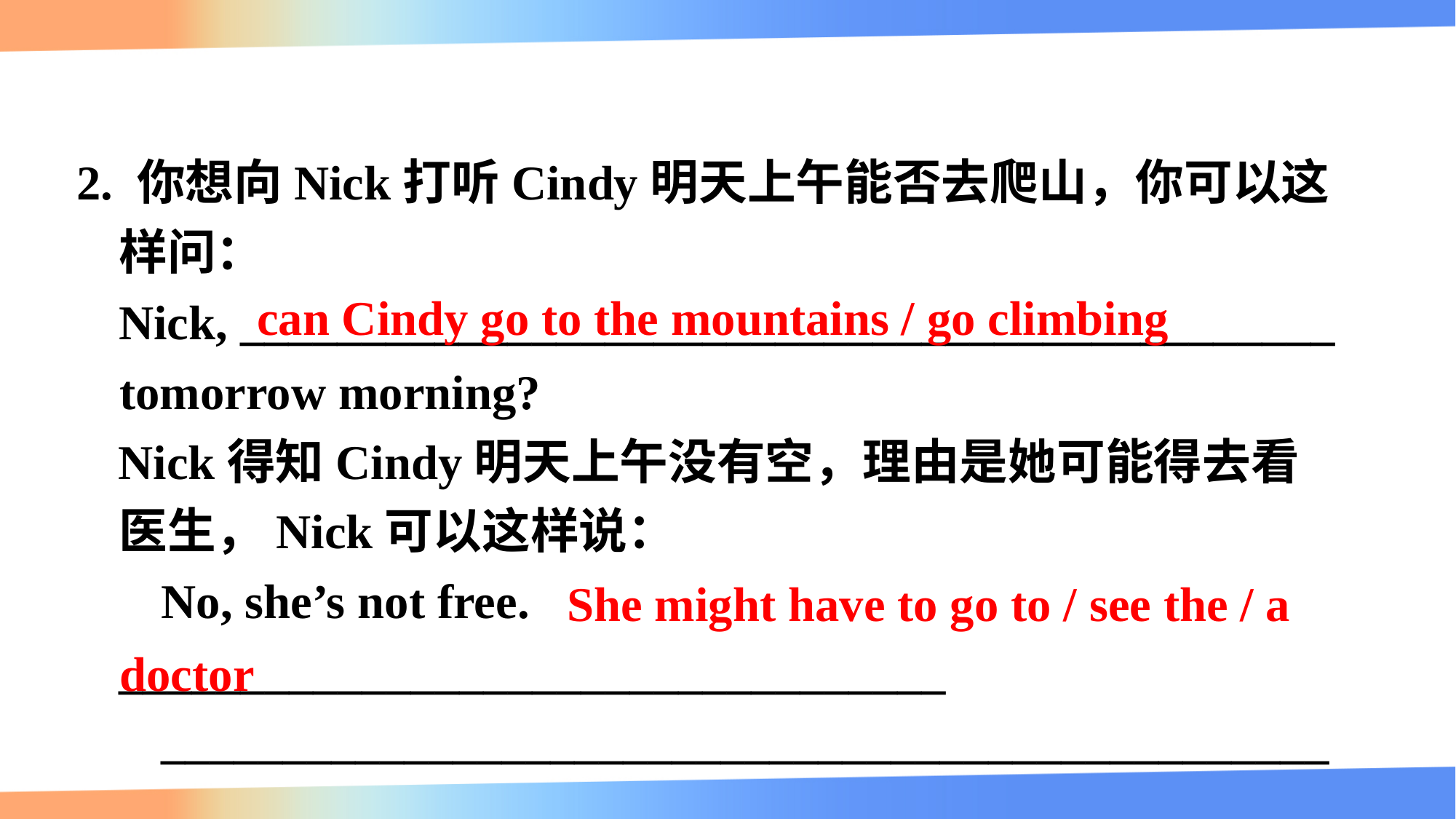

2. 你想向Nick打听Cindy明天上午能否去爬山，你可以这样问：
Nick, _____________________________________________ tomorrow morning?
Nick得知Cindy明天上午没有空，理由是她可能得去看医生，Nick可以这样说：
No, she’s not free. __________________________________
__________________________________________________.
can Cindy go to the mountains / go climbing
                                 She might have to go to / see the / a doctor